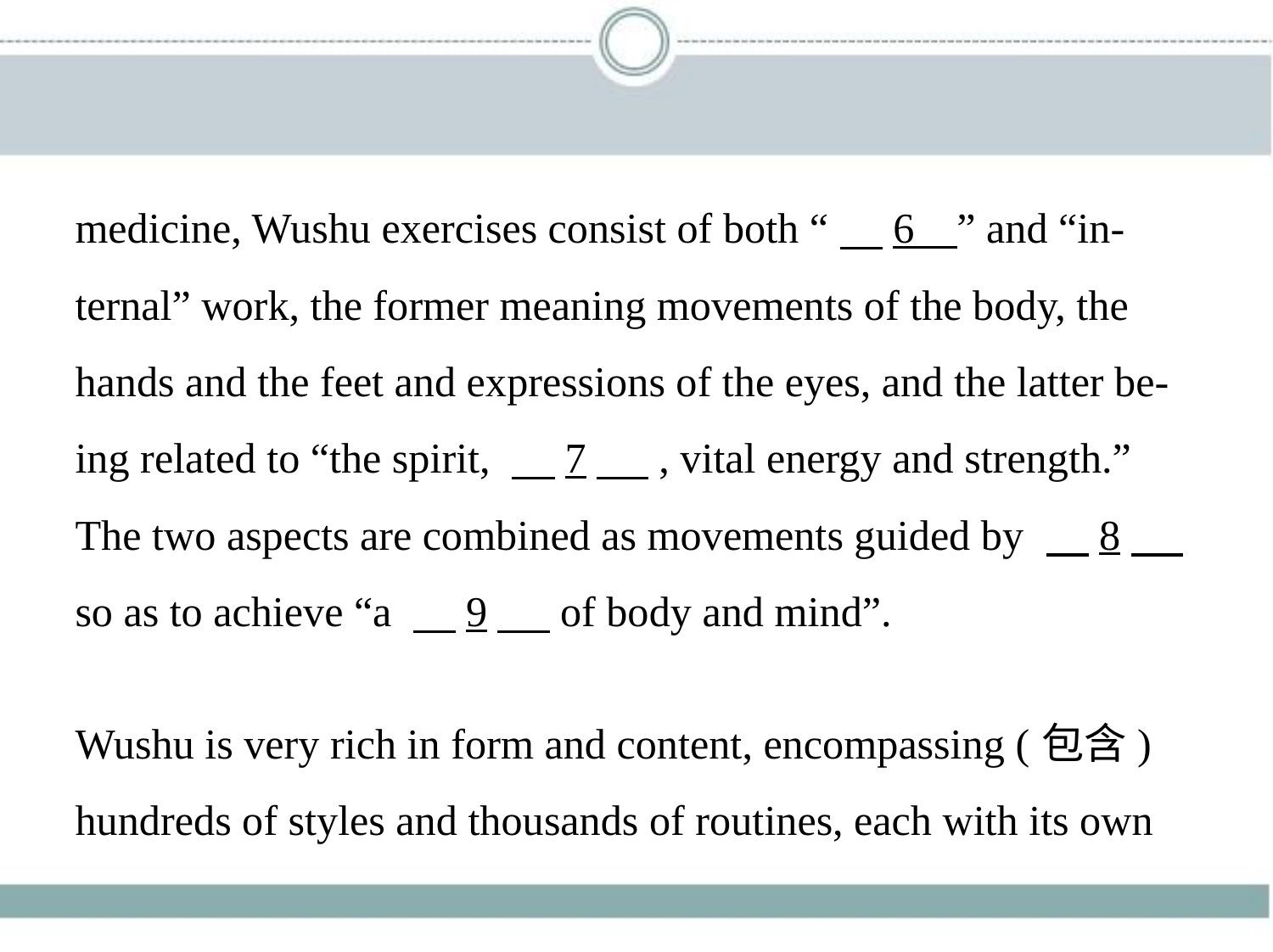

medicine, Wushu exercises consist of both “　6    ” and “in-
ternal” work, the former meaning movements of the body, the
hands and the feet and expressions of the eyes, and the latter be-
ing related to “the spirit, 　7　 , vital energy and strength.”
The two aspects are combined as movements guided by 　8　
so as to achieve “a 　9　 of body and mind”.
Wushu is very rich in form and content, encompassing (包含)
hundreds of styles and thousands of routines, each with its own